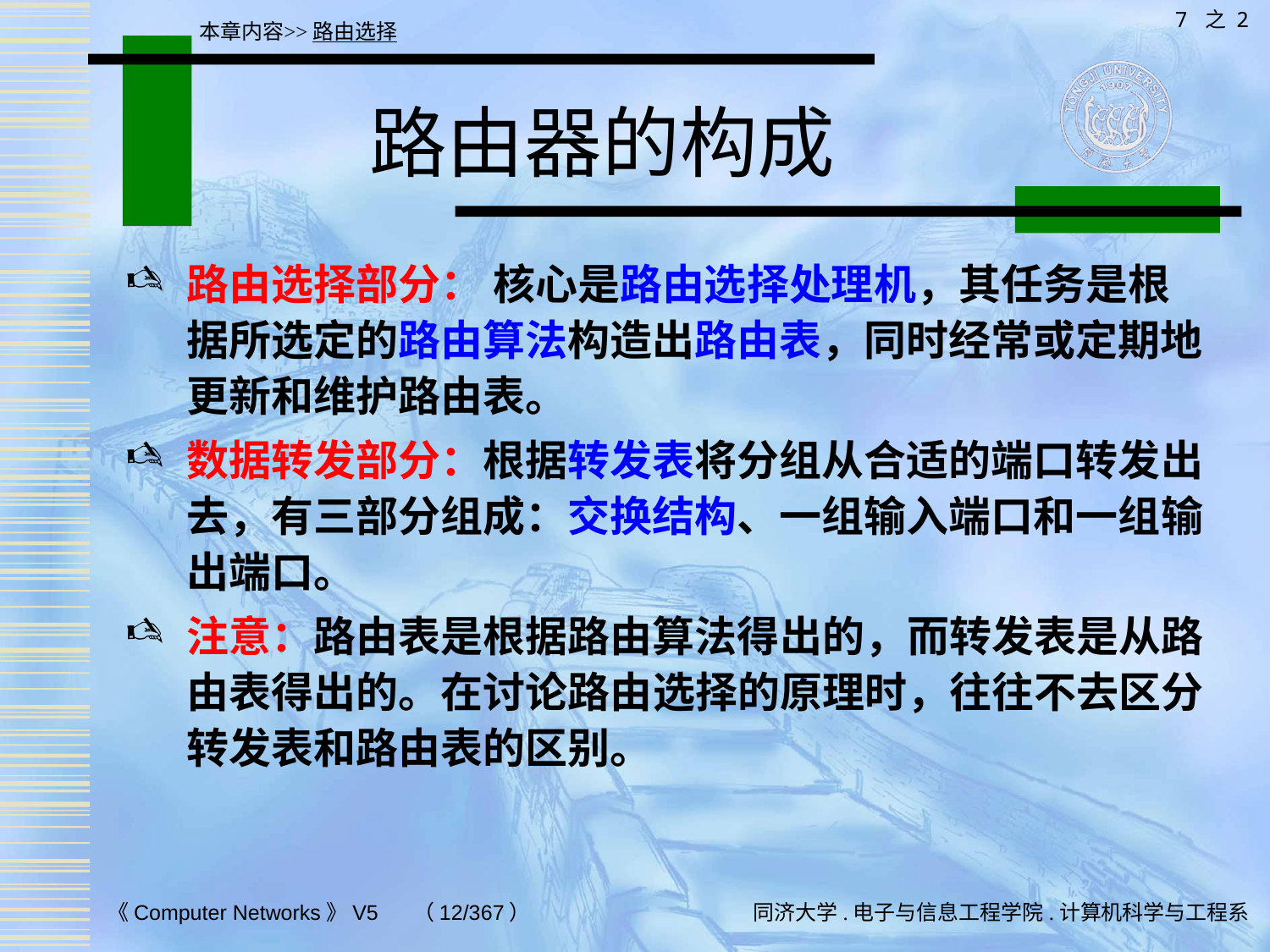

7 之 2
本章内容>>路由选择
# 路由器的构成
路由选择部分： 核心是路由选择处理机，其任务是根据所选定的路由算法构造出路由表，同时经常或定期地更新和维护路由表。
数据转发部分：根据转发表将分组从合适的端口转发出去，有三部分组成：交换结构、一组输入端口和一组输出端口。
注意：路由表是根据路由算法得出的，而转发表是从路由表得出的。在讨论路由选择的原理时，往往不去区分转发表和路由表的区别。